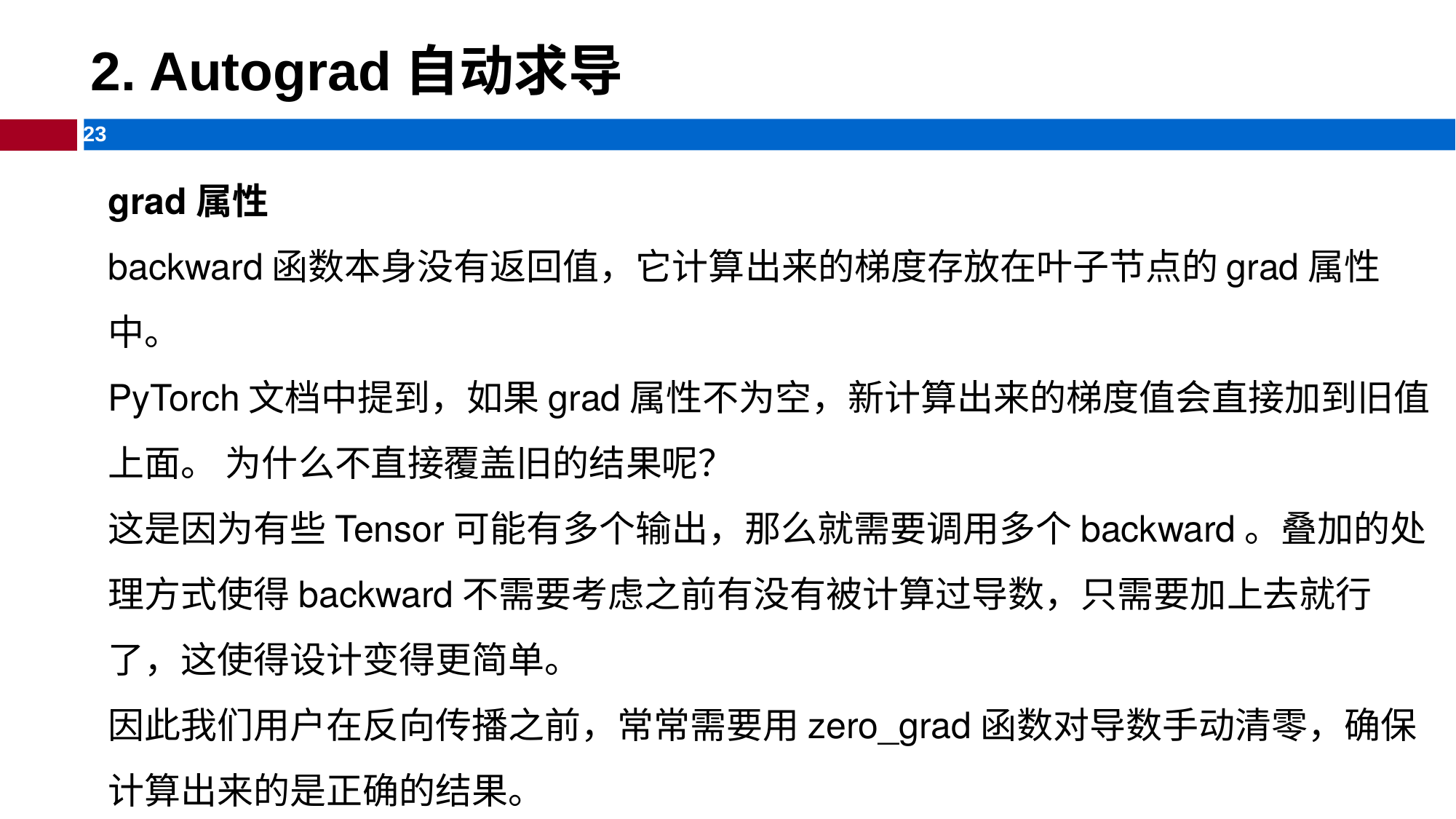

# 2. Autograd自动求导
grad属性
backward函数本身没有返回值，它计算出来的梯度存放在叶子节点的grad属性中。
PyTorch文档中提到，如果grad属性不为空，新计算出来的梯度值会直接加到旧值上面。 为什么不直接覆盖旧的结果呢？
这是因为有些Tensor可能有多个输出，那么就需要调用多个backward。叠加的处理方式使得backward不需要考虑之前有没有被计算过导数，只需要加上去就行了，这使得设计变得更简单。
因此我们用户在反向传播之前，常常需要用zero_grad函数对导数手动清零，确保计算出来的是正确的结果。